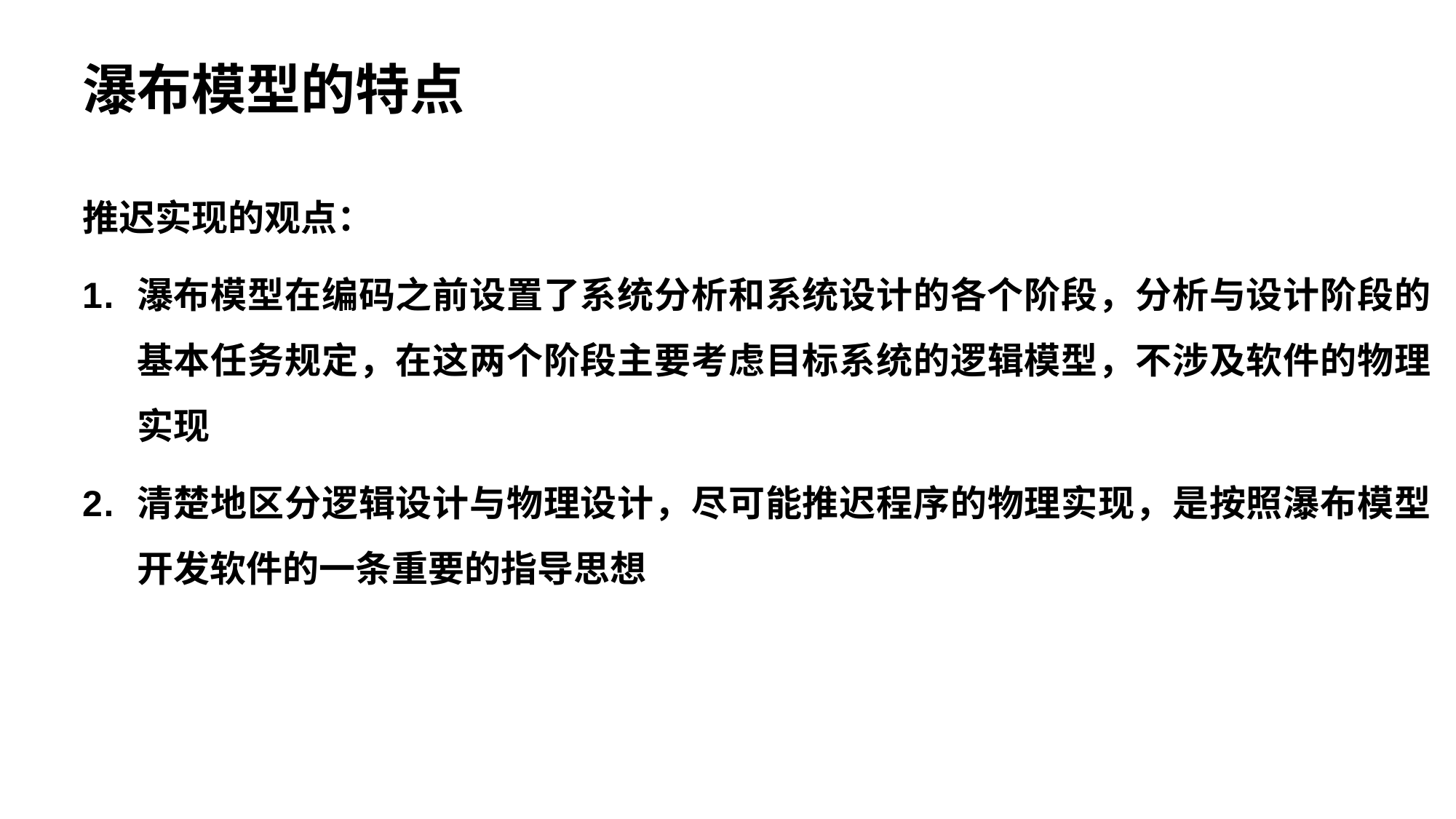

瀑布模型的特点
推迟实现的观点：
瀑布模型在编码之前设置了系统分析和系统设计的各个阶段，分析与设计阶段的基本任务规定，在这两个阶段主要考虑目标系统的逻辑模型，不涉及软件的物理实现
清楚地区分逻辑设计与物理设计，尽可能推迟程序的物理实现，是按照瀑布模型开发软件的一条重要的指导思想